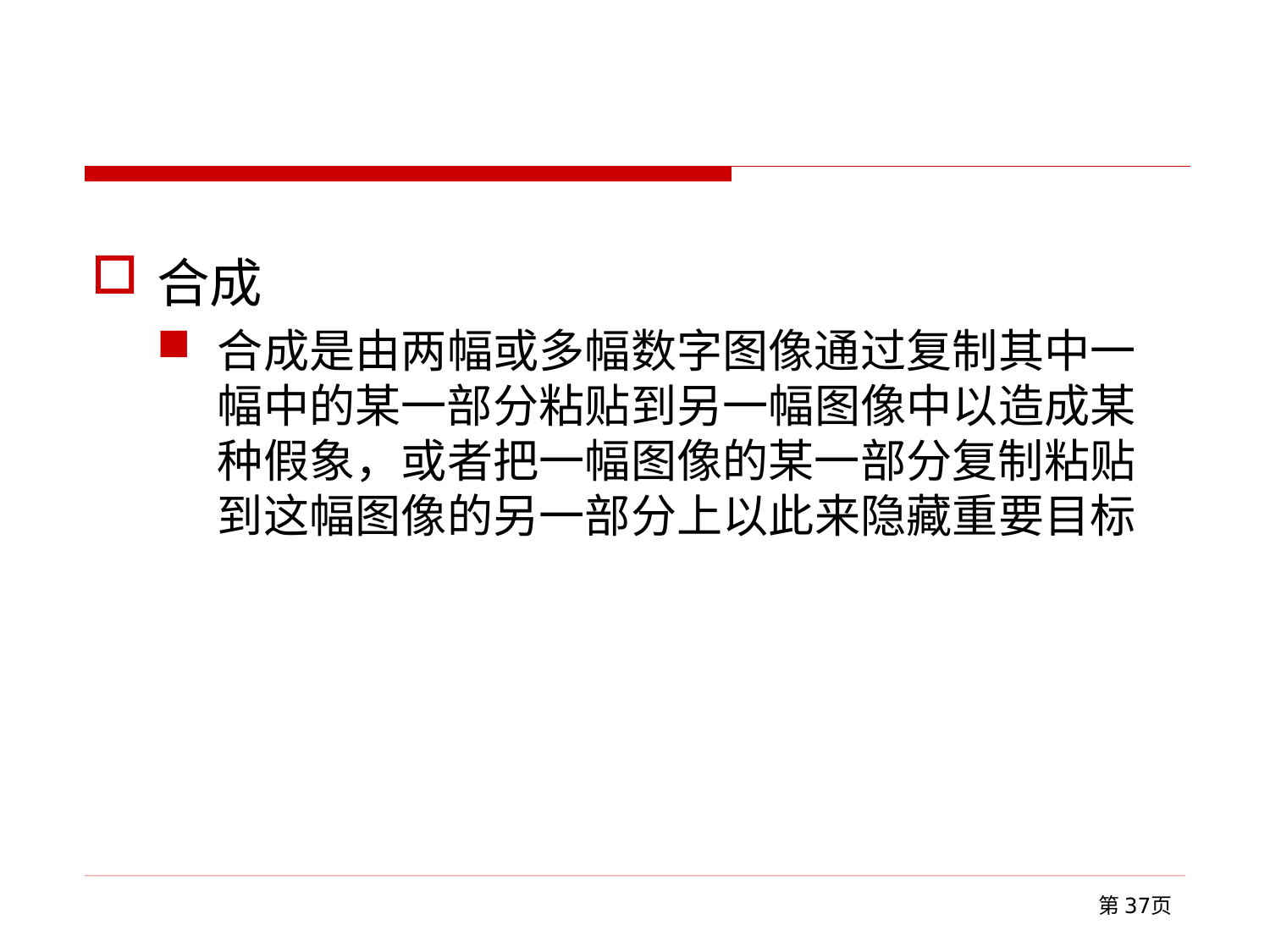

#
合成
合成是由两幅或多幅数字图像通过复制其中一幅中的某一部分粘贴到另一幅图像中以造成某种假象，或者把一幅图像的某一部分复制粘贴到这幅图像的另一部分上以此来隐藏重要目标
37